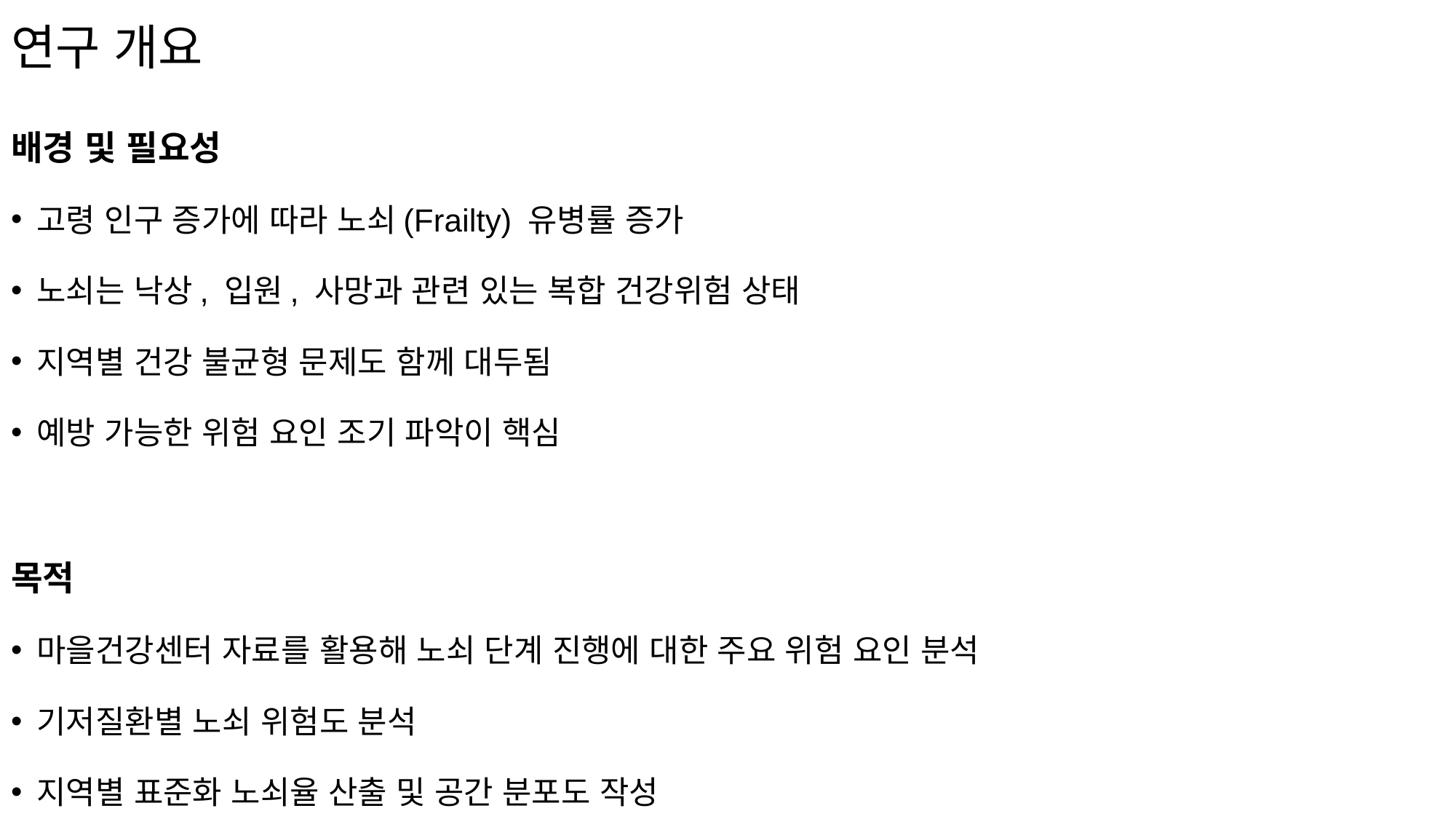

# 연구 개요
배경 및 필요성
고령 인구 증가에 따라 노쇠(Frailty) 유병률 증가
노쇠는 낙상, 입원, 사망과 관련 있는 복합 건강위험 상태
지역별 건강 불균형 문제도 함께 대두됨
예방 가능한 위험 요인 조기 파악이 핵심

목적
마을건강센터 자료를 활용해 노쇠 단계 진행에 대한 주요 위험 요인 분석
기저질환별 노쇠 위험도 분석
지역별 표준화 노쇠율 산출 및 공간 분포도 작성